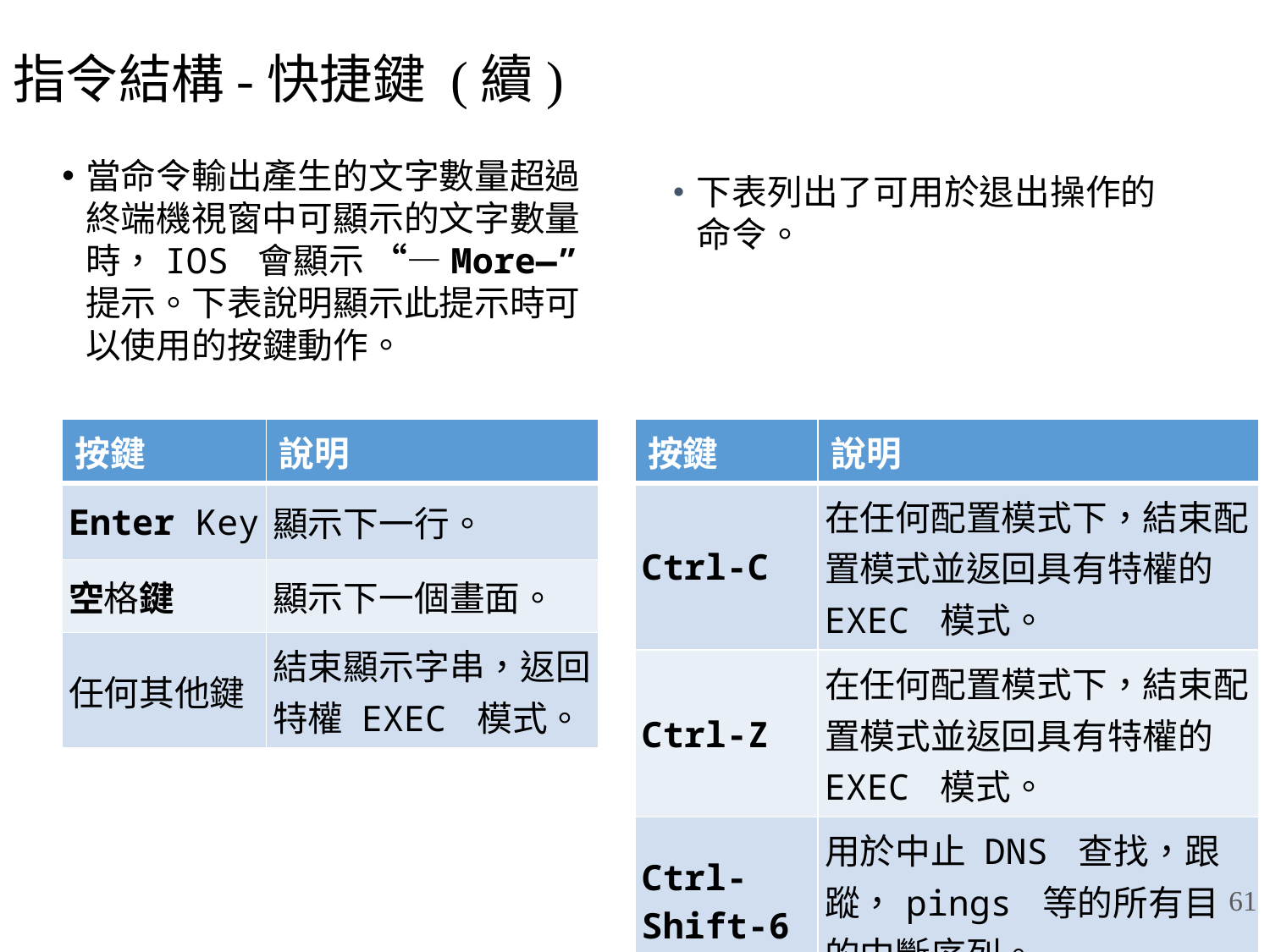

# 指令結構-快捷鍵 (續)
當命令輸出產生的文字數量超過終端機視窗中可顯示的文字數量時，IOS 會顯示 “—More—” 提示。下表說明顯示此提示時可以使用的按鍵動作。
下表列出了可用於退出操作的命令。
| 按鍵 | 說明 |
| --- | --- |
| Enter Key | 顯示下一行。 |
| 空格鍵 | 顯示下一個畫面。 |
| 任何其他鍵 | 結束顯示字串，返回特權 EXEC 模式。 |
| 按鍵 | 說明 |
| --- | --- |
| Ctrl-C | 在任何配置模式下，結束配置模式並返回具有特權的 EXEC 模式。 |
| Ctrl-Z | 在任何配置模式下，結束配置模式並返回具有特權的 EXEC 模式。 |
| Ctrl-Shift-6 | 用於中止 DNS 查找，跟蹤，pings 等的所有目的中斷序列。 |
61